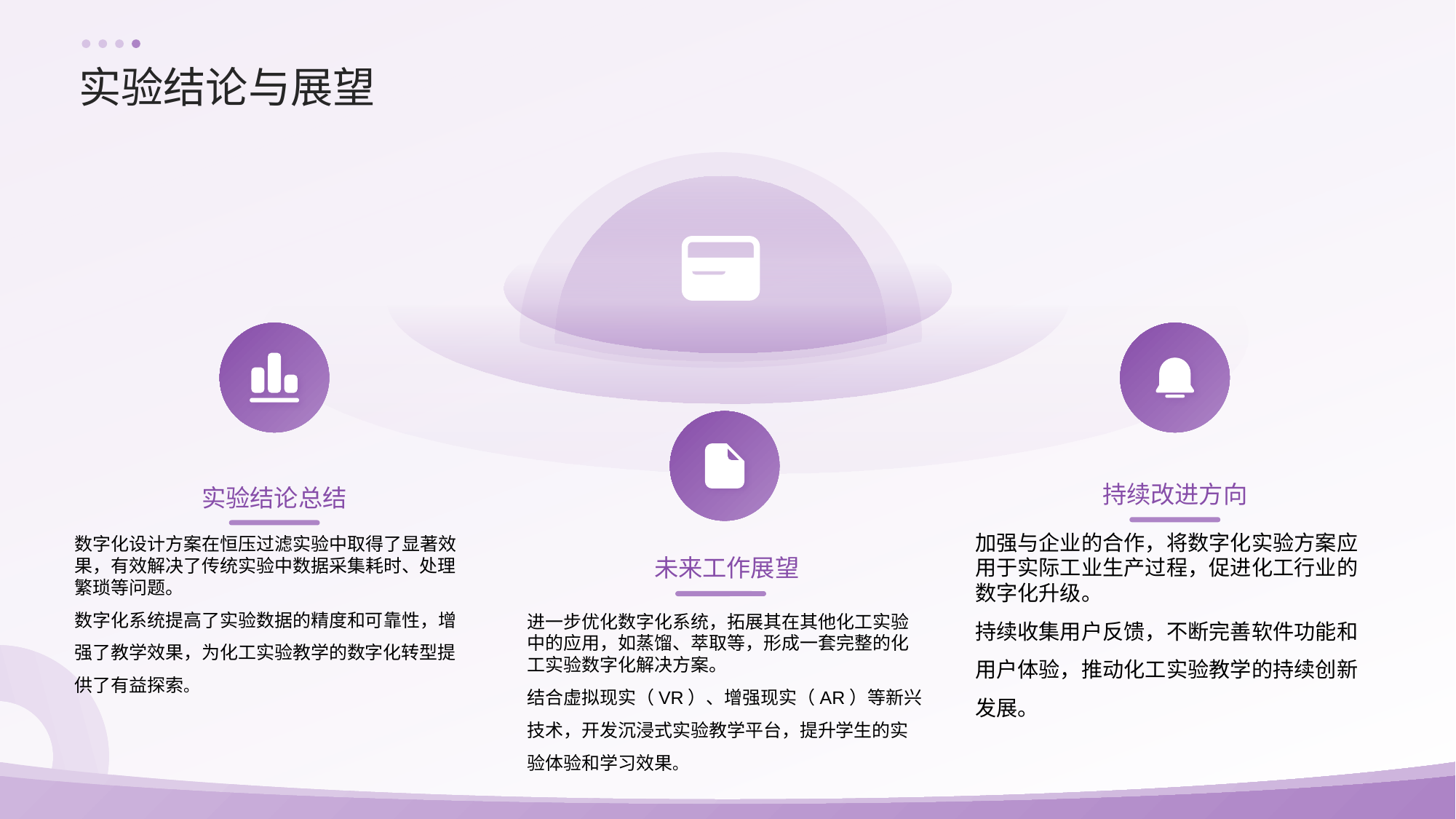

实验结论与展望

持续改进方向
实验结论总结

未来工作展望

加强与企业的合作，将数字化实验方案应用于实际工业生产过程，促进化工行业的数字化升级。
持续收集用户反馈，不断完善软件功能和用户体验，推动化工实验教学的持续创新发展。
数字化设计方案在恒压过滤实验中取得了显著效果，有效解决了传统实验中数据采集耗时、处理繁琐等问题。
数字化系统提高了实验数据的精度和可靠性，增强了教学效果，为化工实验教学的数字化转型提供了有益探索。

进一步优化数字化系统，拓展其在其他化工实验中的应用，如蒸馏、萃取等，形成一套完整的化工实验数字化解决方案。
结合虚拟现实（VR）、增强现实（AR）等新兴技术，开发沉浸式实验教学平台，提升学生的实验体验和学习效果。